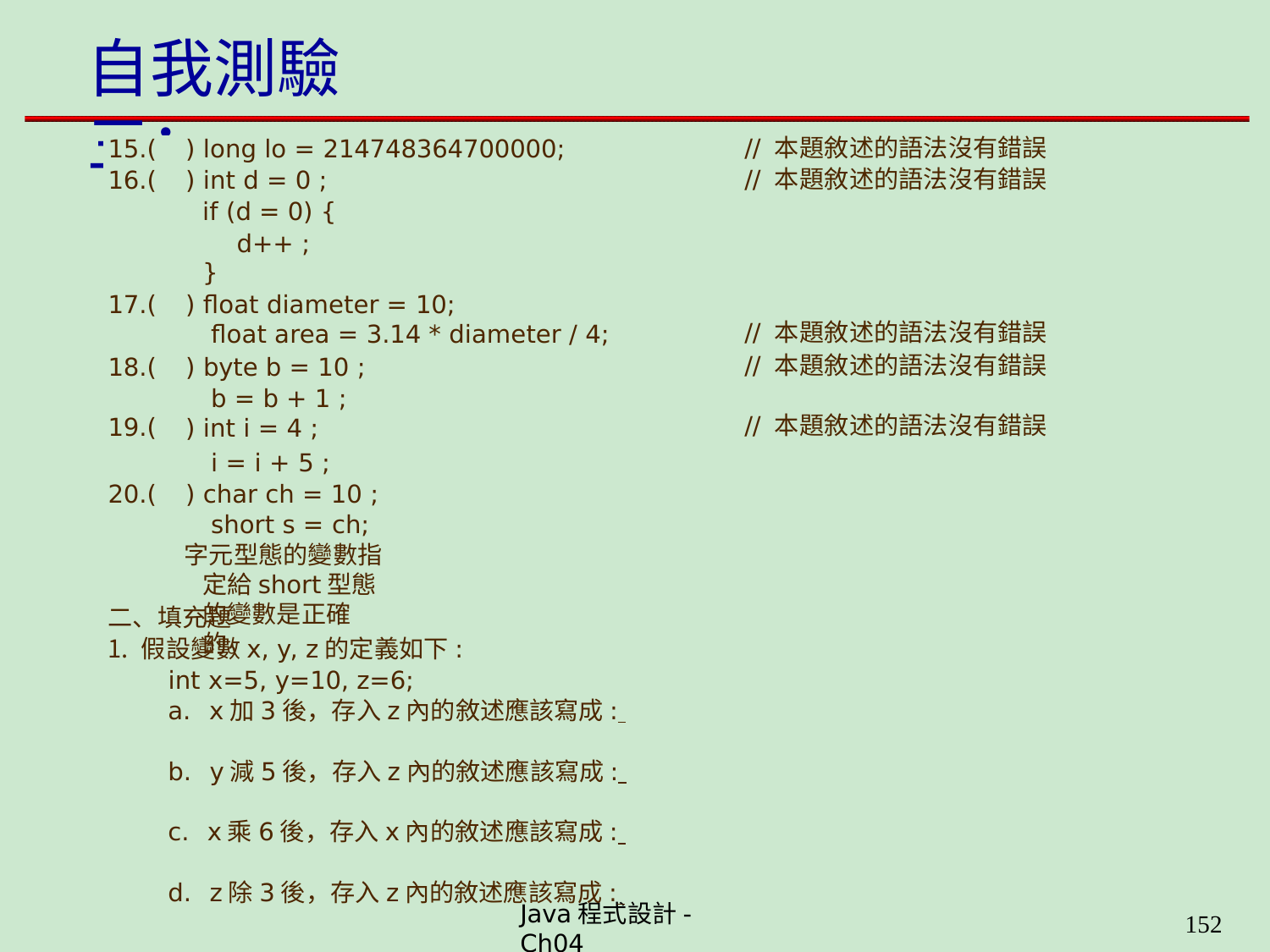

# 自我測驗三：..
| 15.( | ) long lo = 214748364700000; | // 本題敘述的語法沒有錯誤 |
| --- | --- | --- |
| 16.( | ) int d = 0 ; | // 本題敘述的語法沒有錯誤 |
|  | if (d = 0) { |  |
|  | d++ ; } |  |
| 17.( | ) float diameter = 10; float area = 3.14 \* diameter / 4; | // 本題敘述的語法沒有錯誤 |
| 18.( | ) byte b = 10 ; | // 本題敘述的語法沒有錯誤 |
| 19.( | b = b + 1 ; ) int i = 4 ; | // 本題敘述的語法沒有錯誤 |
i = i + 5 ;
) char ch = 10 ;  short s = ch;
字元型態的變數指定給short型態的變數是正確的。
20.(
二、填充題
假設變數x, y, z的定義如下:
int x=5, y=10, z=6;
x加3後，存入z內的敘述應該寫成:
y減5後，存入z內的敘述應該寫成:
x乘6後，存入x內的敘述應該寫成:
z除3後，存入z內的敘述應該寫成:
Java程式設計-Ch04
152